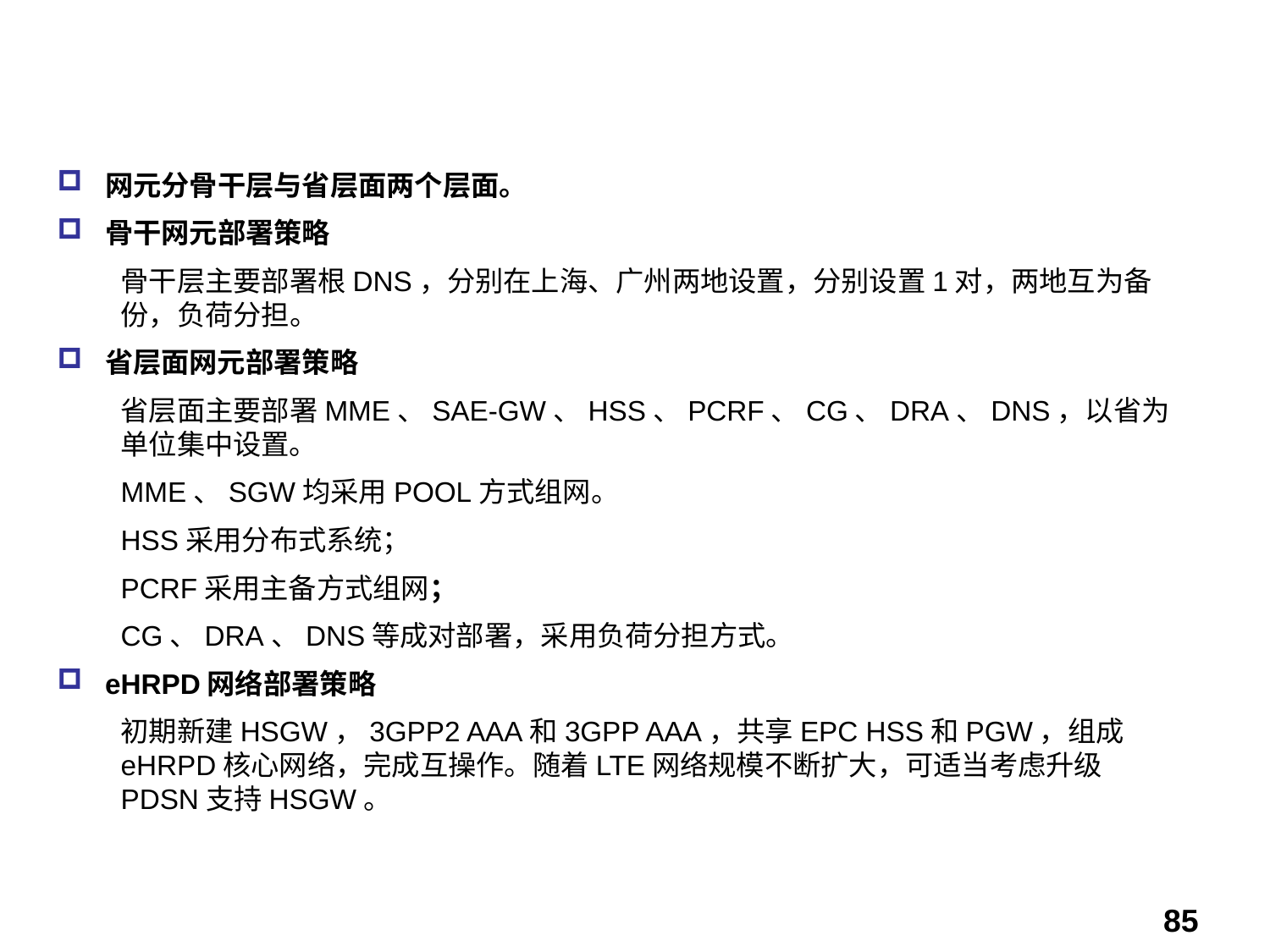

# EPC网元设置原则（电信）
网元分骨干层与省层面两个层面。
骨干网元部署策略
骨干层主要部署根DNS，分别在上海、广州两地设置，分别设置1对，两地互为备份，负荷分担。
省层面网元部署策略
省层面主要部署MME、SAE-GW、HSS、PCRF、CG、DRA、DNS，以省为单位集中设置。
MME、SGW均采用POOL方式组网。
HSS采用分布式系统；
PCRF采用主备方式组网；
CG、DRA、DNS等成对部署，采用负荷分担方式。
eHRPD网络部署策略
初期新建HSGW，3GPP2 AAA和3GPP AAA，共享EPC HSS和PGW，组成eHRPD核心网络，完成互操作。随着LTE网络规模不断扩大，可适当考虑升级PDSN支持HSGW。